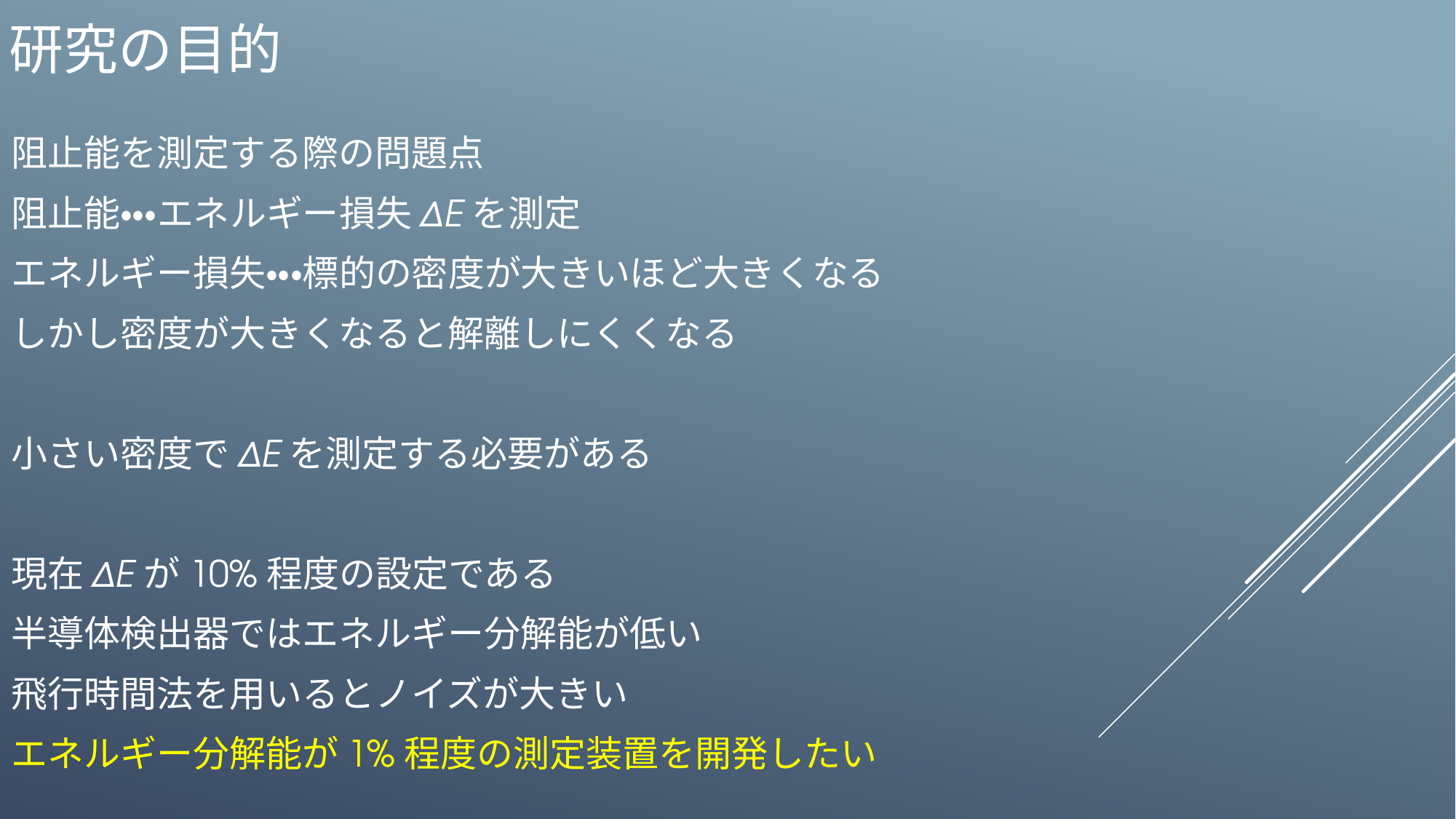

# 研究の目的
阻止能を測定する際の問題点
阻止能・・・エネルギー損失ΔEを測定
エネルギー損失・・・標的の密度が大きいほど大きくなる
しかし密度が大きくなると解離しにくくなる

小さい密度でΔEを測定する必要がある

現在ΔEが10%程度の設定である
半導体検出器ではエネルギー分解能が低い
飛行時間法を用いるとノイズが大きい
エネルギー分解能が1%程度の測定装置を開発したい